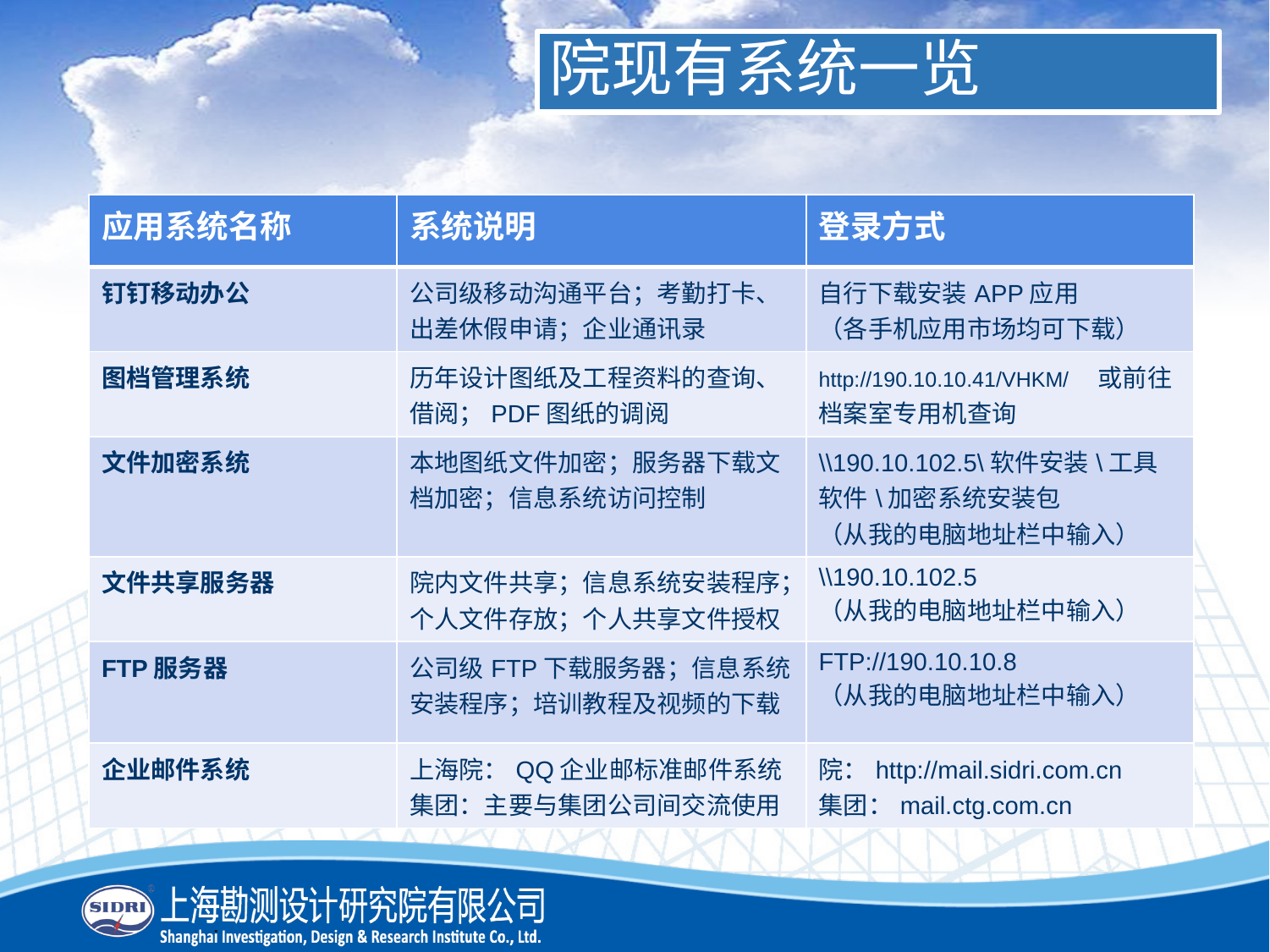

院现有系统一览
| 应用系统名称 | 系统说明 | 登录方式 |
| --- | --- | --- |
| 钉钉移动办公 | 公司级移动沟通平台；考勤打卡、出差休假申请；企业通讯录 | 自行下载安装APP应用 （各手机应用市场均可下载） |
| 图档管理系统 | 历年设计图纸及工程资料的查询、借阅；PDF图纸的调阅 | http://190.10.10.41/VHKM/ 或前往档案室专用机查询 |
| 文件加密系统 | 本地图纸文件加密；服务器下载文档加密；信息系统访问控制 | \\190.10.102.5\软件安装\工具软件\加密系统安装包 （从我的电脑地址栏中输入） |
| 文件共享服务器 | 院内文件共享；信息系统安装程序；个人文件存放；个人共享文件授权 | \\190.10.102.5 （从我的电脑地址栏中输入） |
| FTP服务器 | 公司级FTP下载服务器；信息系统安装程序；培训教程及视频的下载 | FTP://190.10.10.8 （从我的电脑地址栏中输入） |
| 企业邮件系统 | 上海院：QQ企业邮标准邮件系统 集团：主要与集团公司间交流使用 | 院：http://mail.sidri.com.cn 集团：mail.ctg.com.cn |